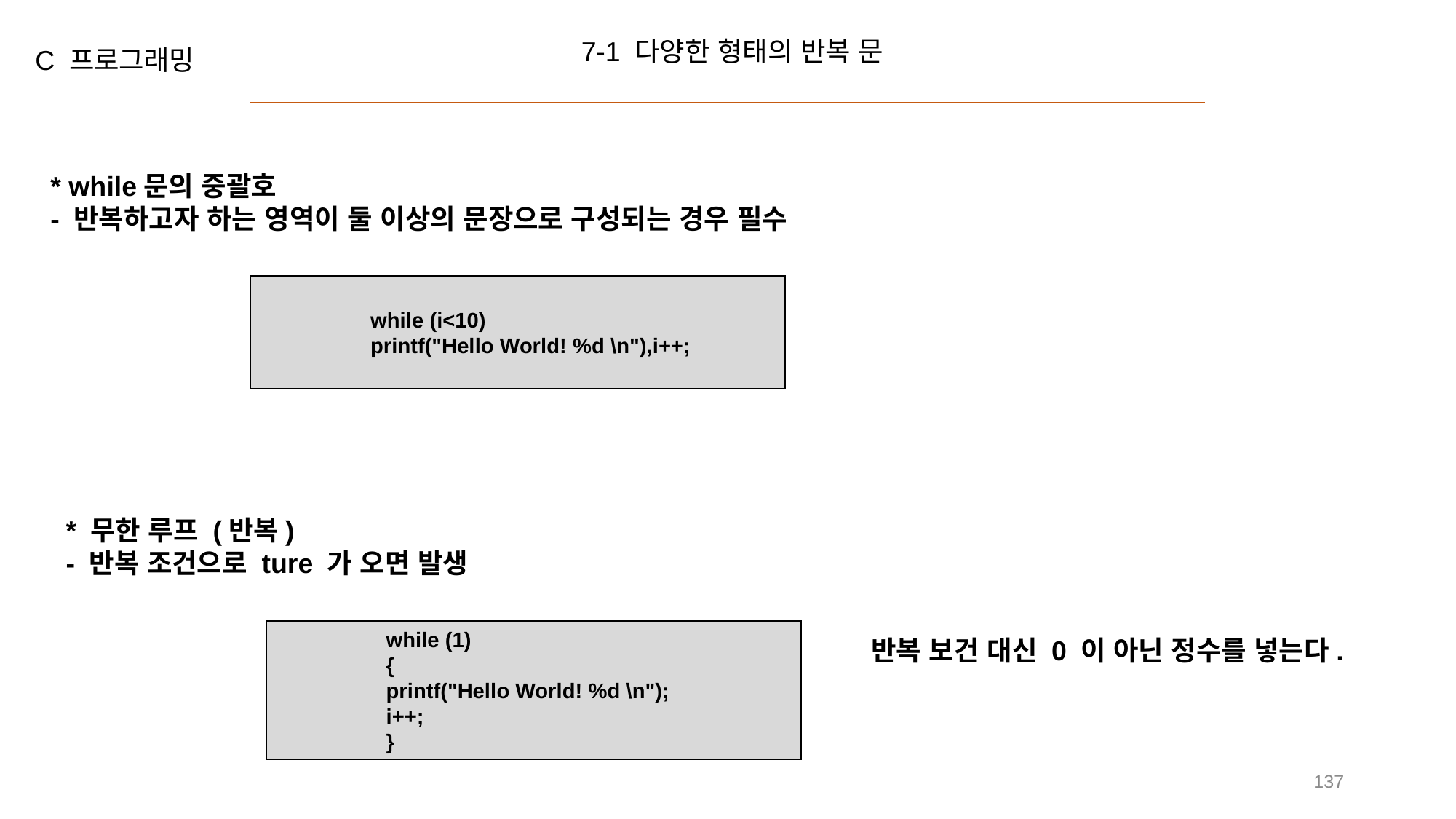

7-1 다양한 형태의 반복 문
C 프로그래밍
* while문의 중괄호
- 반복하고자 하는 영역이 둘 이상의 문장으로 구성되는 경우 필수
	while (i<10)
	printf("Hello World! %d \n"),i++;
* 무한 루프 (반복)
- 반복 조건으로 ture 가 오면 발생
	while (1)
	{
	printf("Hello World! %d \n");
	i++;
	}
반복 보건 대신 0 이 아닌 정수를 넣는다.
137